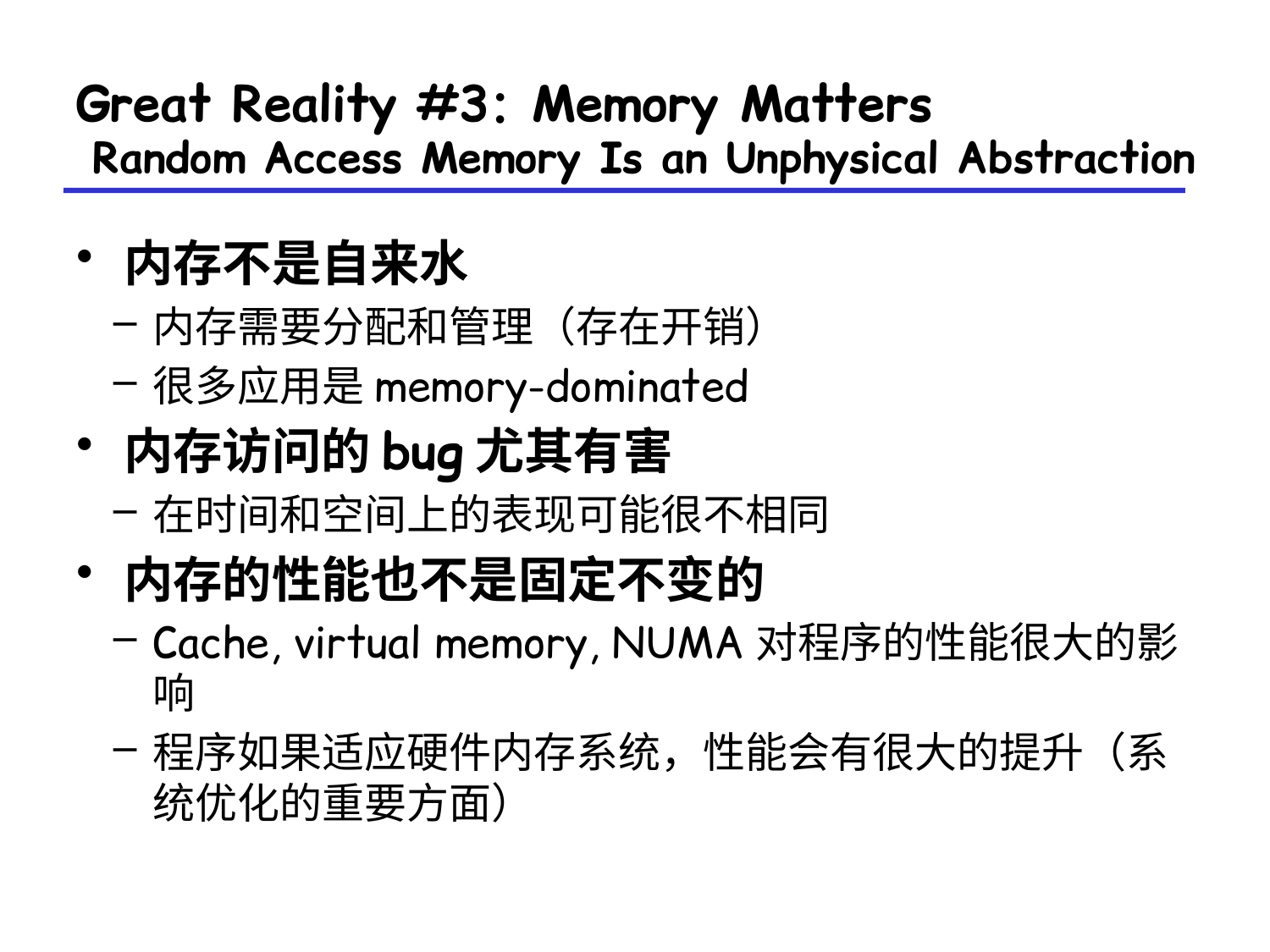

Carnegie Mellon
# Great Reality #3: Memory Matters Random Access Memory Is an Unphysical Abstraction
内存不是自来水
内存需要分配和管理（存在开销）
很多应用是memory-dominated
内存访问的bug尤其有害
在时间和空间上的表现可能很不相同
内存的性能也不是固定不变的
Cache, virtual memory, NUMA对程序的性能很大的影响
程序如果适应硬件内存系统，性能会有很大的提升（系统优化的重要方面）